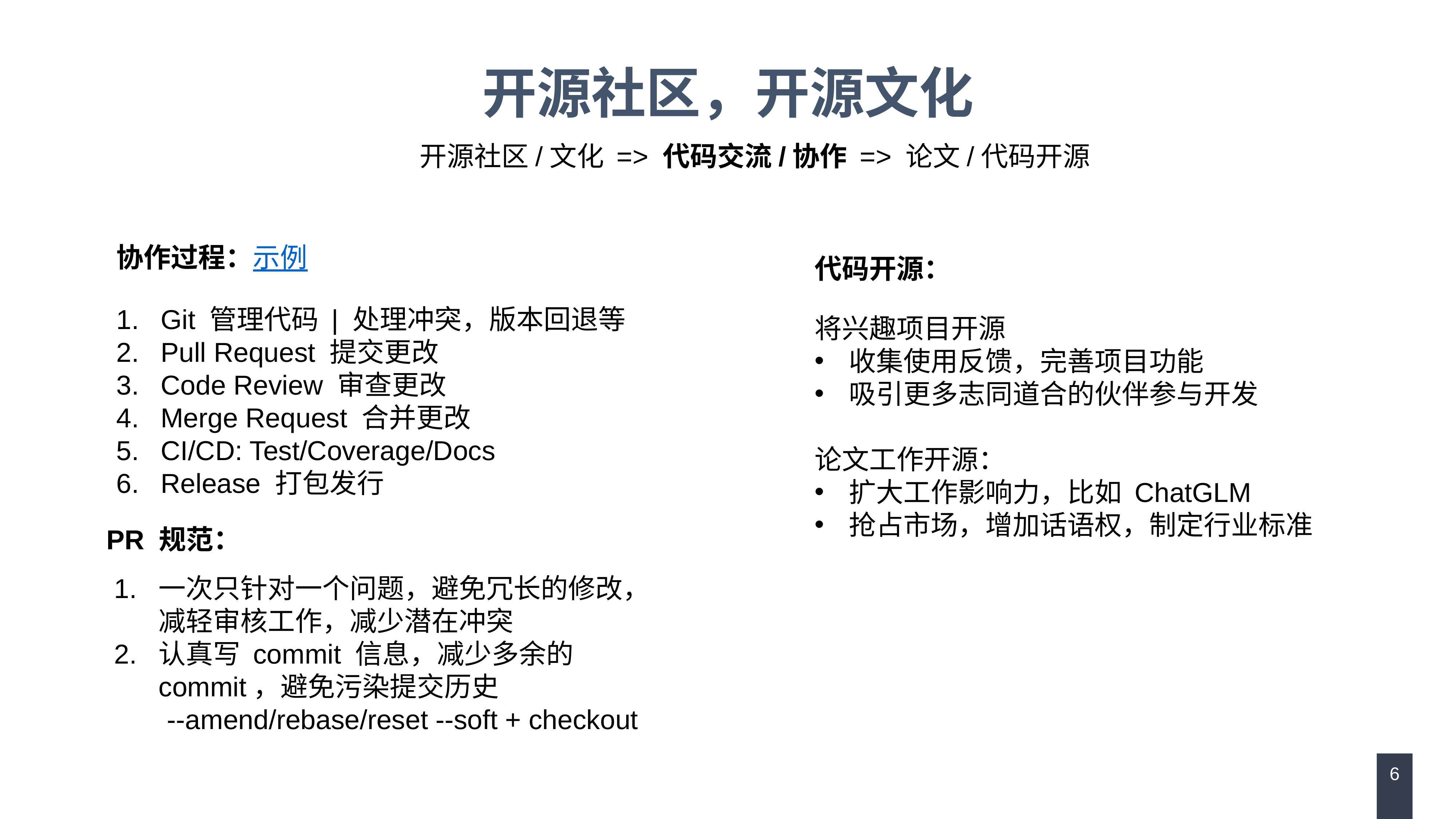

# 开源社区，开源文化
开源社区/文化 => 代码交流/协作 => 论文/代码开源
协作过程：示例
代码开源：
Git 管理代码 | 处理冲突，版本回退等
Pull Request 提交更改
Code Review 审查更改
Merge Request 合并更改
CI/CD: Test/Coverage/Docs
Release 打包发行
将兴趣项目开源
收集使用反馈，完善项目功能
吸引更多志同道合的伙伴参与开发

论文工作开源：
扩大工作影响力，比如 ChatGLM
抢占市场，增加话语权，制定行业标准
PR 规范：
一次只针对一个问题，避免冗长的修改，减轻审核工作，减少潜在冲突
认真写 commit 信息，减少多余的 commit，避免污染提交历史
       --amend/rebase/reset --soft + checkout

6